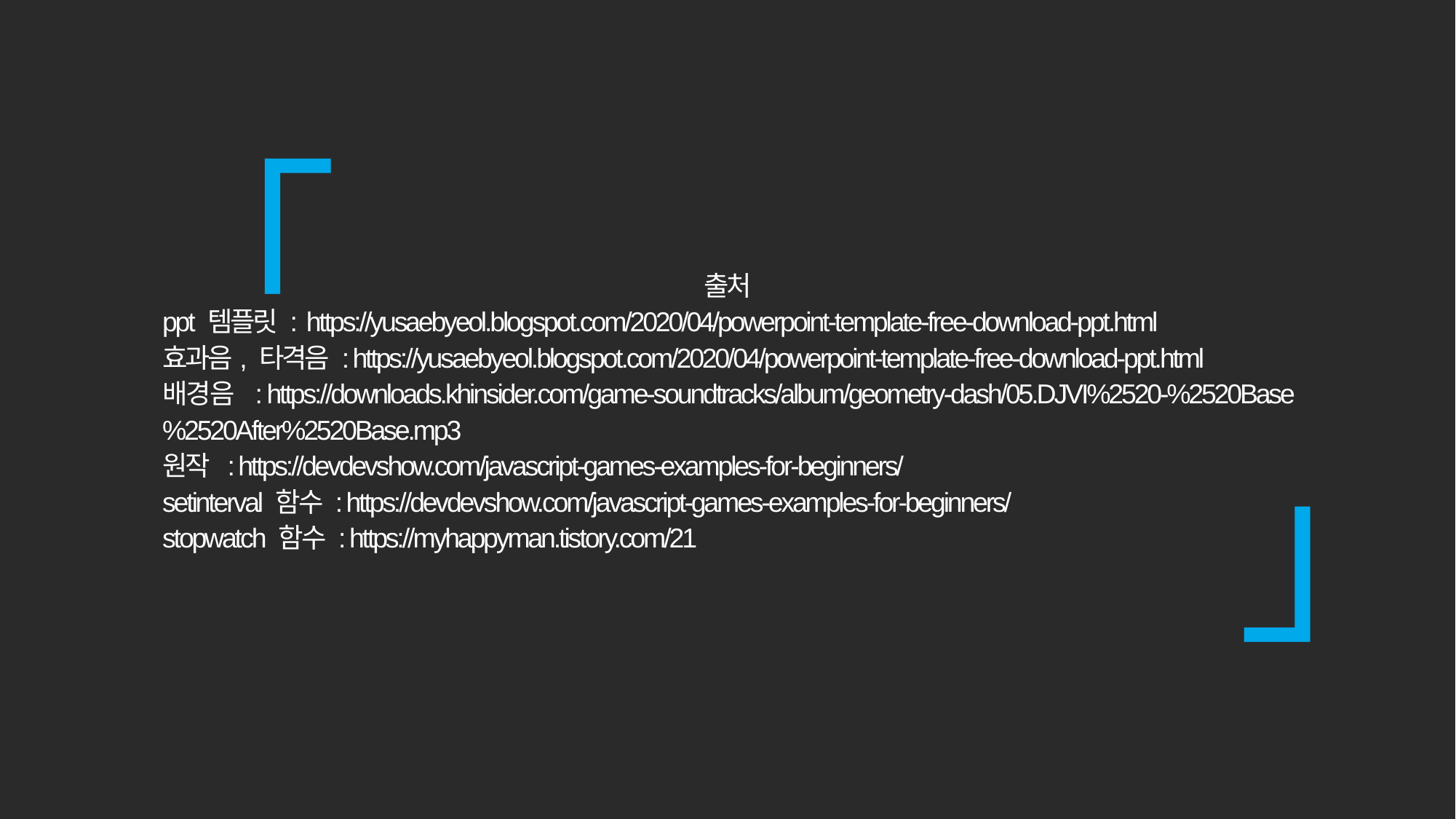

「
」
출처
ppt 템플릿 :  https://yusaebyeol.blogspot.com/2020/04/powerpoint-template-free-download-ppt.html
효과음, 타격음 : https://yusaebyeol.blogspot.com/2020/04/powerpoint-template-free-download-ppt.html
배경음  : https://downloads.khinsider.com/game-soundtracks/album/geometry-dash/05.DJVI%2520-%2520Base%2520After%2520Base.mp3
원작  : https://devdevshow.com/javascript-games-examples-for-beginners/
setinterval 함수 : https://devdevshow.com/javascript-games-examples-for-beginners/
stopwatch 함수 : https://myhappyman.tistory.com/21